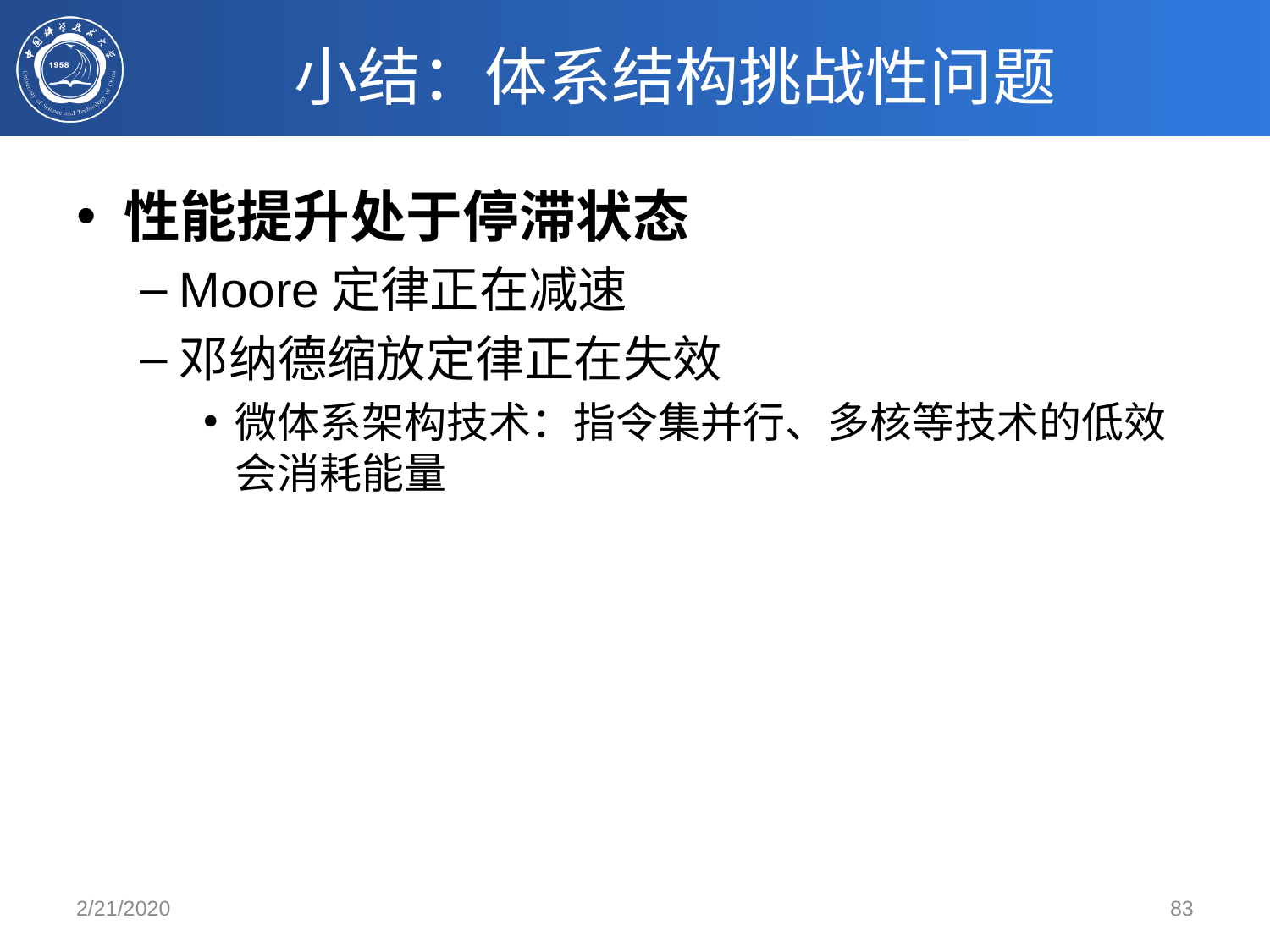

# 小结：体系结构挑战性问题
性能提升处于停滞状态
Moore定律正在减速
邓纳德缩放定律正在失效
微体系架构技术：指令集并行、多核等技术的低效会消耗能量

2/21/2020
83